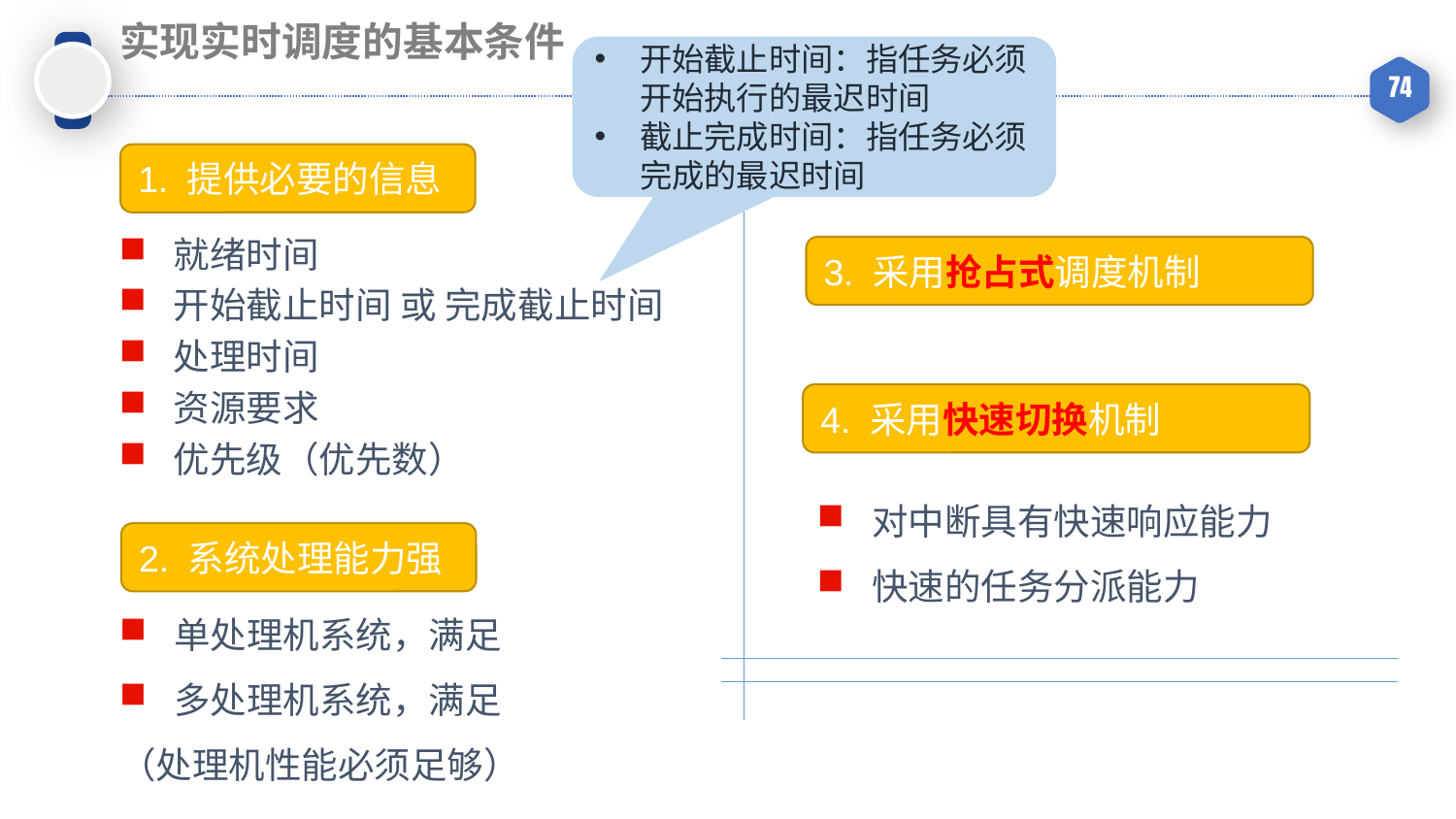

实现实时调度的基本条件
开始截止时间：指任务必须开始执行的最迟时间
截止完成时间：指任务必须完成的最迟时间
1. 提供必要的信息
就绪时间
开始截止时间 或 完成截止时间
处理时间
资源要求
优先级（优先数）
3. 采用抢占式调度机制
4. 采用快速切换机制
对中断具有快速响应能力
快速的任务分派能力
2. 系统处理能力强
单处理机系统，满足
多处理机系统，满足
（处理机性能必须足够）